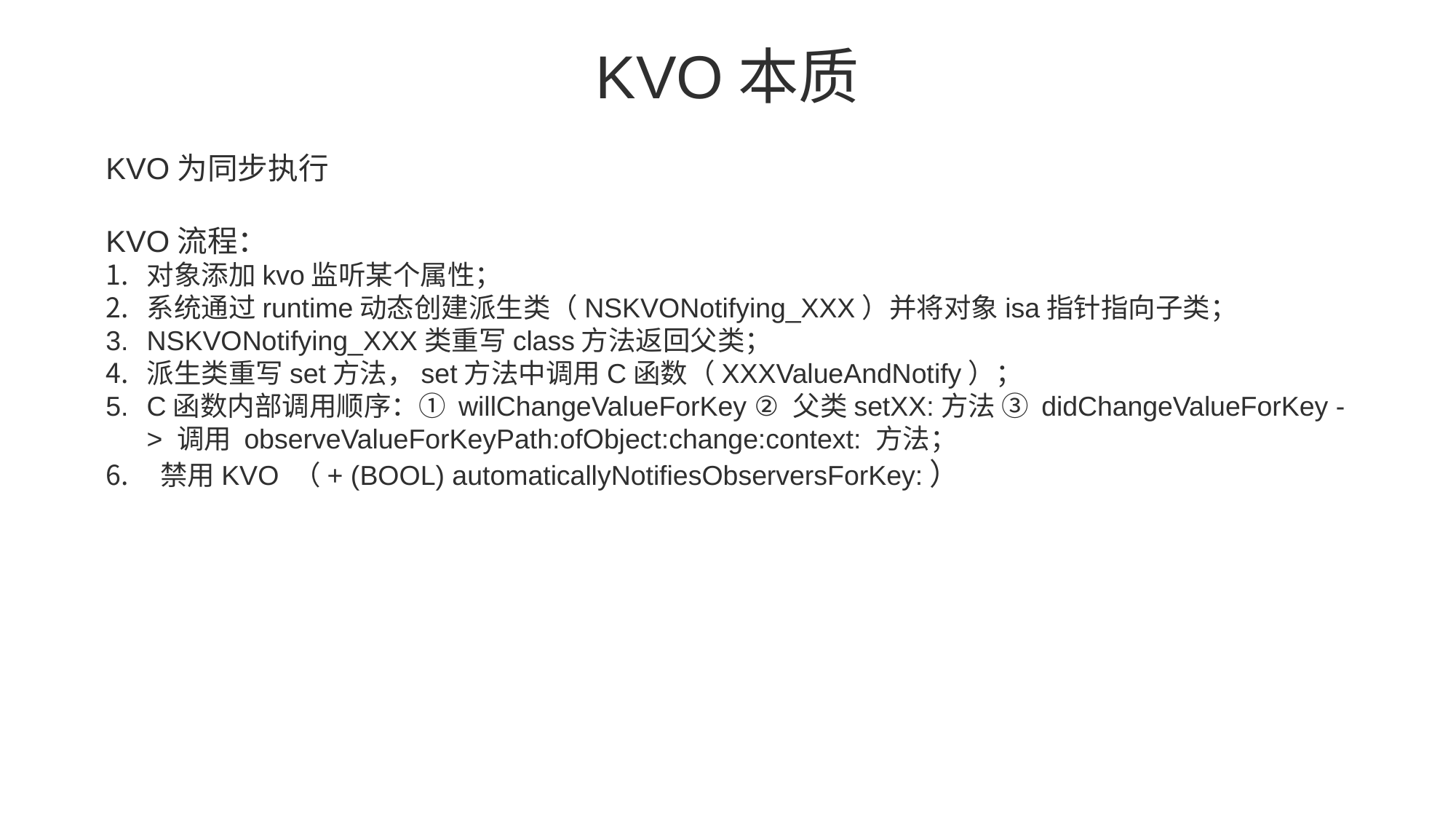

# KVO本质
KVO为同步执行

KVO流程：
对象添加kvo监听某个属性；
系统通过runtime动态创建派生类（NSKVONotifying_XXX）并将对象isa指针指向子类；
NSKVONotifying_XXX类重写class方法返回父类；
派生类重写set方法，set方法中调用C函数（XXXValueAndNotify）；
C函数内部调用顺序：① willChangeValueForKey ② 父类setXX:方法 ③ didChangeValueForKey -> 调用 observeValueForKeyPath:ofObject:change:context: 方法；
禁用KVO （+ (BOOL) automaticallyNotifiesObserversForKey:）